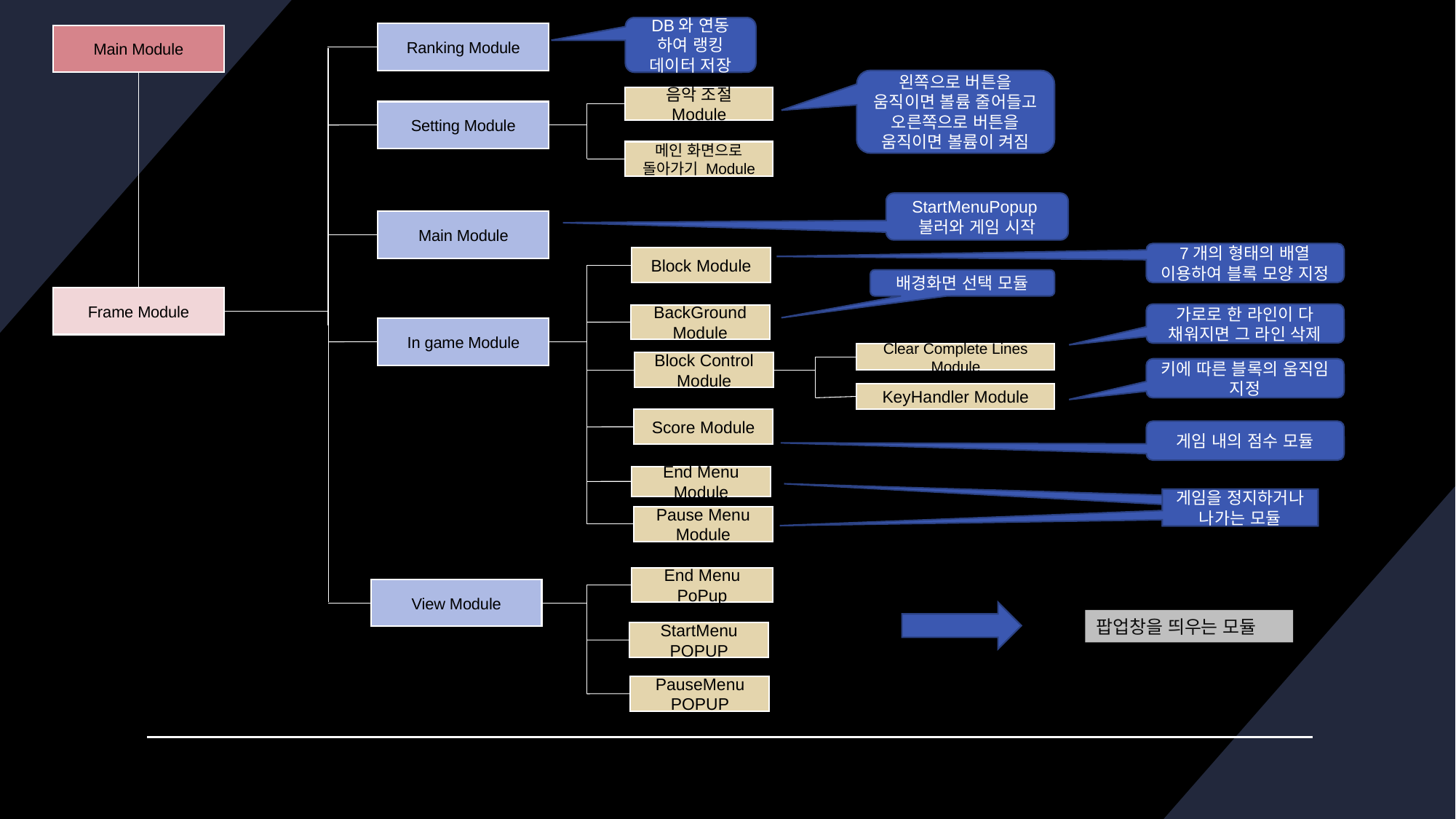

DB와 연동 하여 랭킹 데이터 저장
Ranking Module
Main Module
왼쪽으로 버튼을 움직이면 볼륨 줄어들고 오른쪽으로 버튼을 움직이면 볼륨이 켜짐
음악 조절 Module
Setting Module
메인 화면으로 돌아가기 Module
StartMenuPopup  불러와 게임 시작
Main Module
7개의 형태의 배열 이용하여 블록 모양 지정
Block Module
배경화면 선택 모듈
Frame Module
가로로 한 라인이 다 채워지면 그 라인 삭제
BackGround Module
In game Module
Clear Complete Lines Module
Block Control Module
키에 따른 블록의 움직임 지정
KeyHandler Module
Score Module
게임 내의 점수 모듈
End Menu Module

게임을 정지하거나 나가는 모듈
Pause Menu Module
End Menu PoPup
View Module

팝업창을 띄우는 모듈
StartMenu POPUP
PauseMenu POPUP